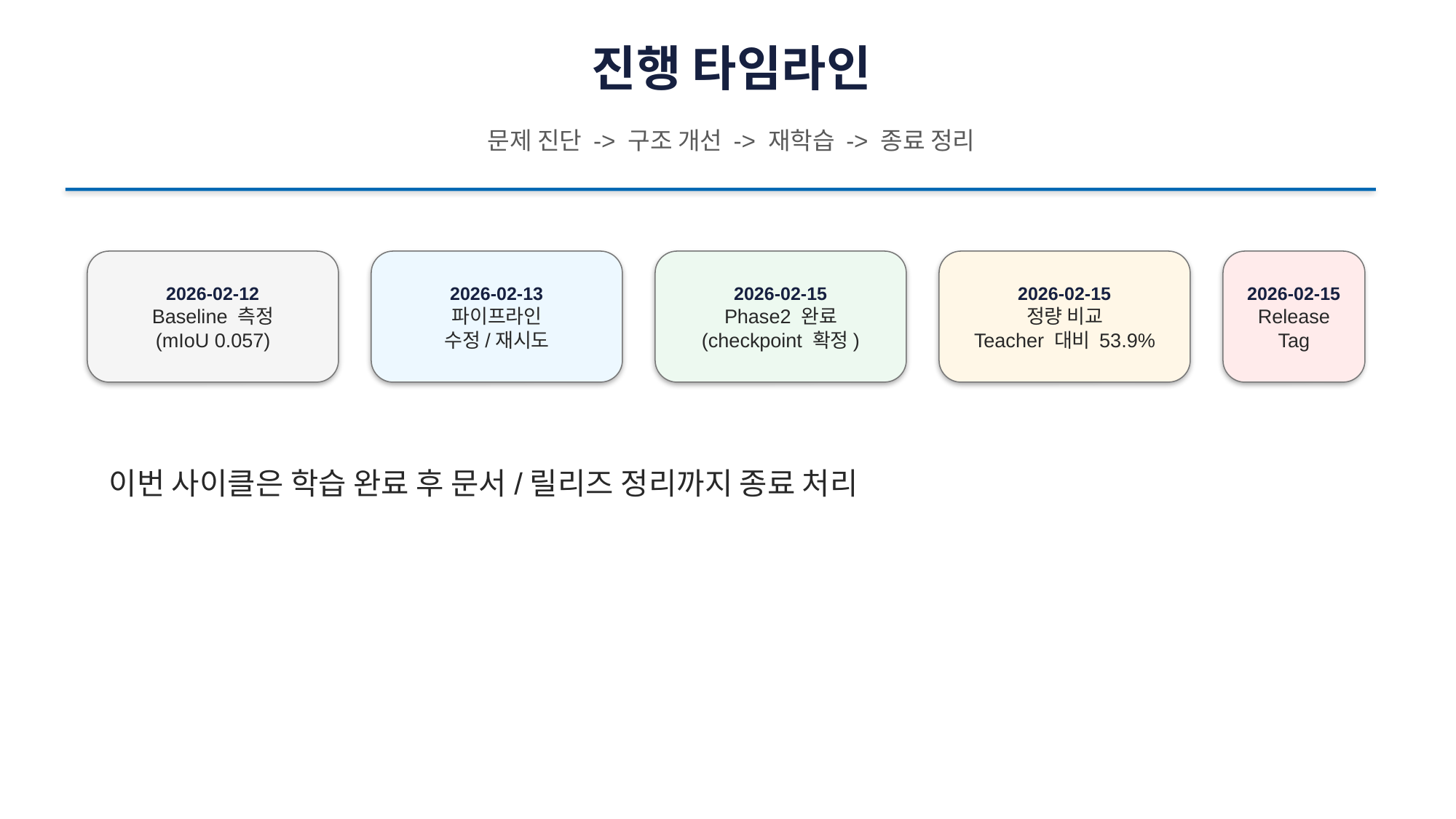

진행 타임라인
문제 진단 -> 구조 개선 -> 재학습 -> 종료 정리

2026-02-12
Baseline 측정
(mIoU 0.057)
2026-02-13
파이프라인
수정/재시도
2026-02-15
Phase2 완료
(checkpoint 확정)
2026-02-15
정량 비교
Teacher 대비 53.9%
2026-02-15
Release
Tag
이번 사이클은 학습 완료 후 문서/릴리즈 정리까지 종료 처리